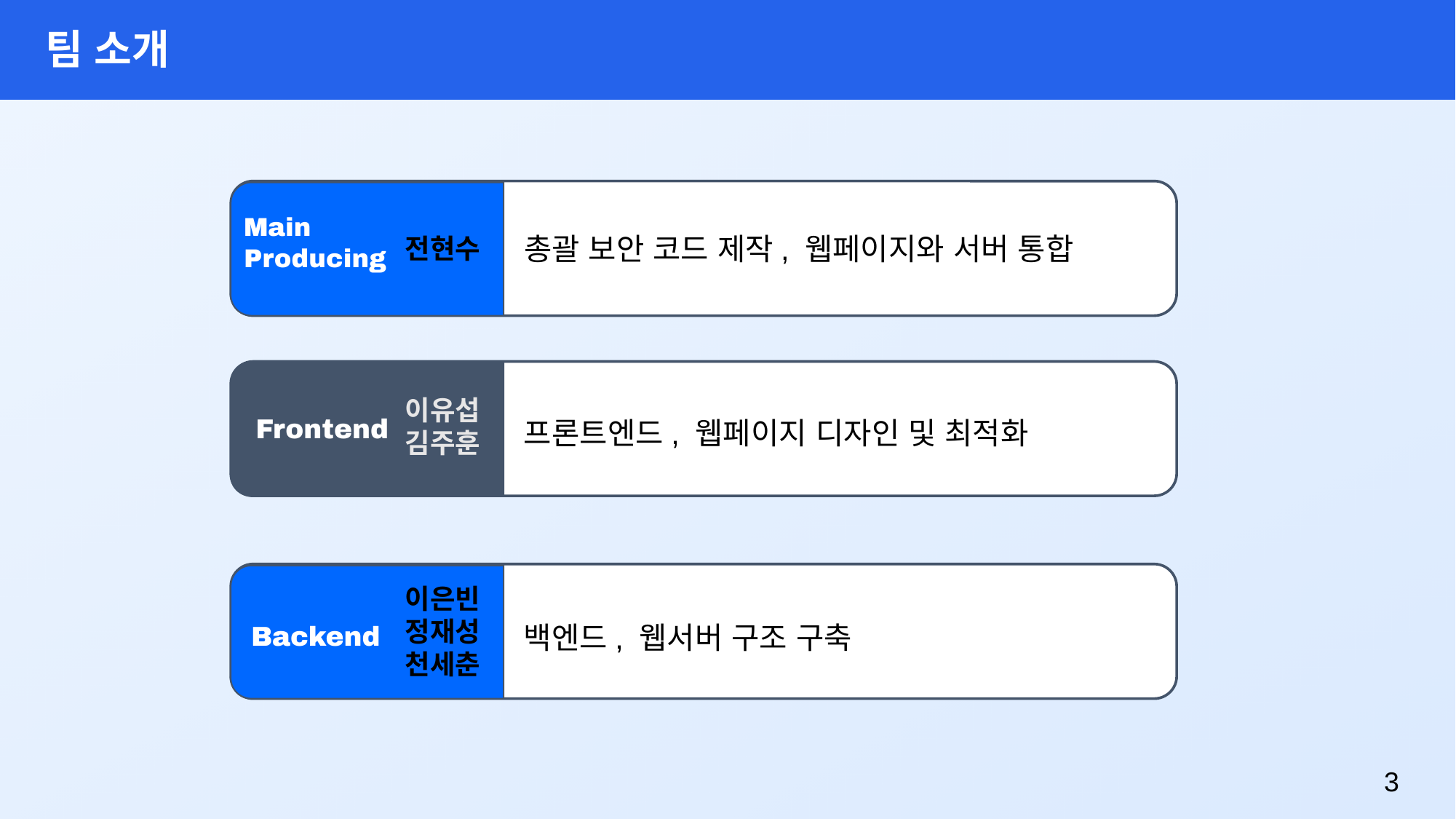

팀 소개

Main
Producing
총괄 보안 코드 제작, 웹페이지와 서버 통합
전현수

이유섭
김주훈
Frontend
프론트엔드, 웹페이지 디자인 및 최적화

이은빈
정재성
천세춘
Backend
백엔드, 웹서버 구조 구축
3